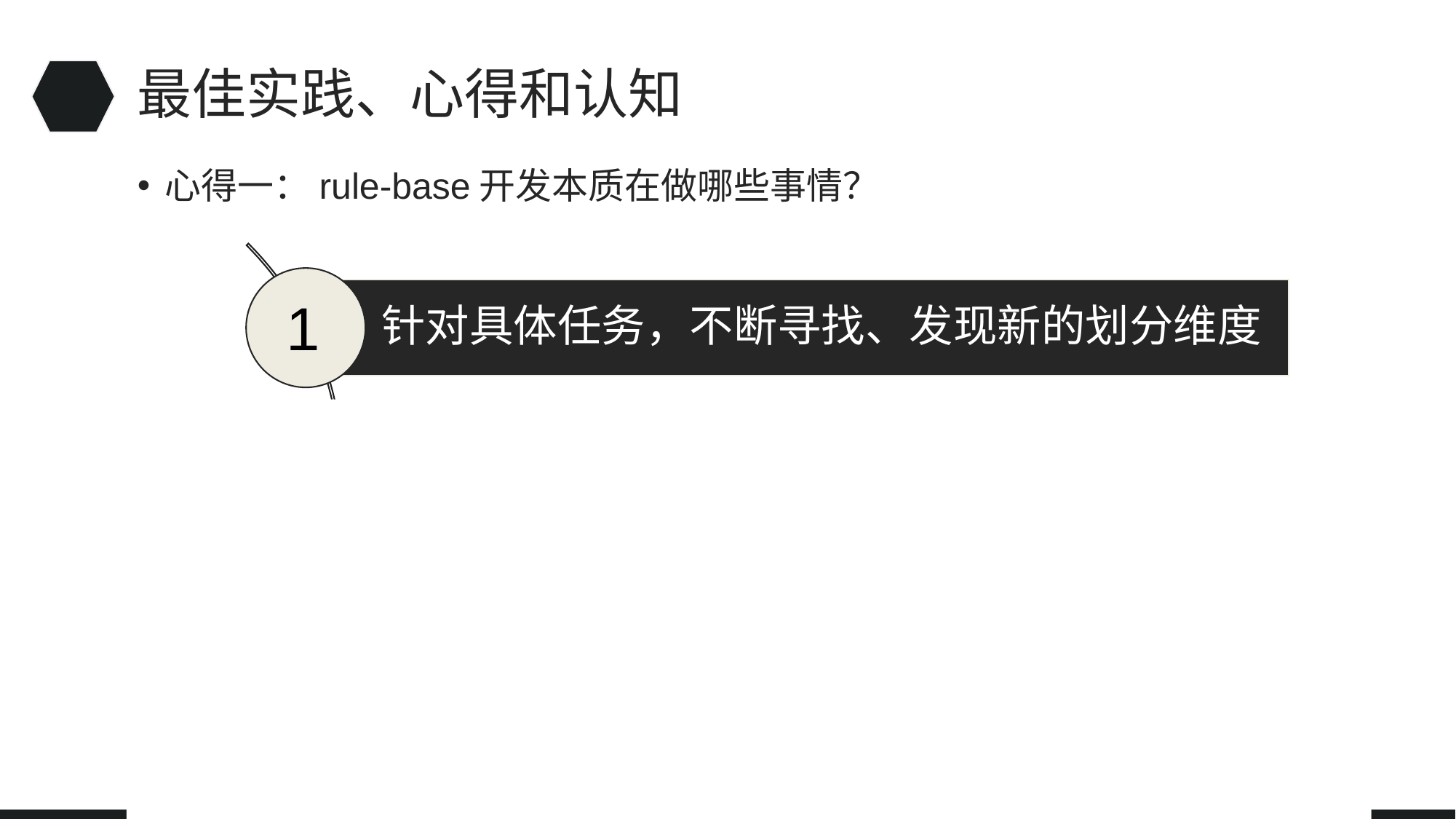

# 最佳实践、心得和认知
心得一：rule-base开发本质在做哪些事情？
针对具体任务，不断寻找、发现新的划分维度
寻找维度上的最佳切分点
寻找维度之间有效的组合方式
1
2
3